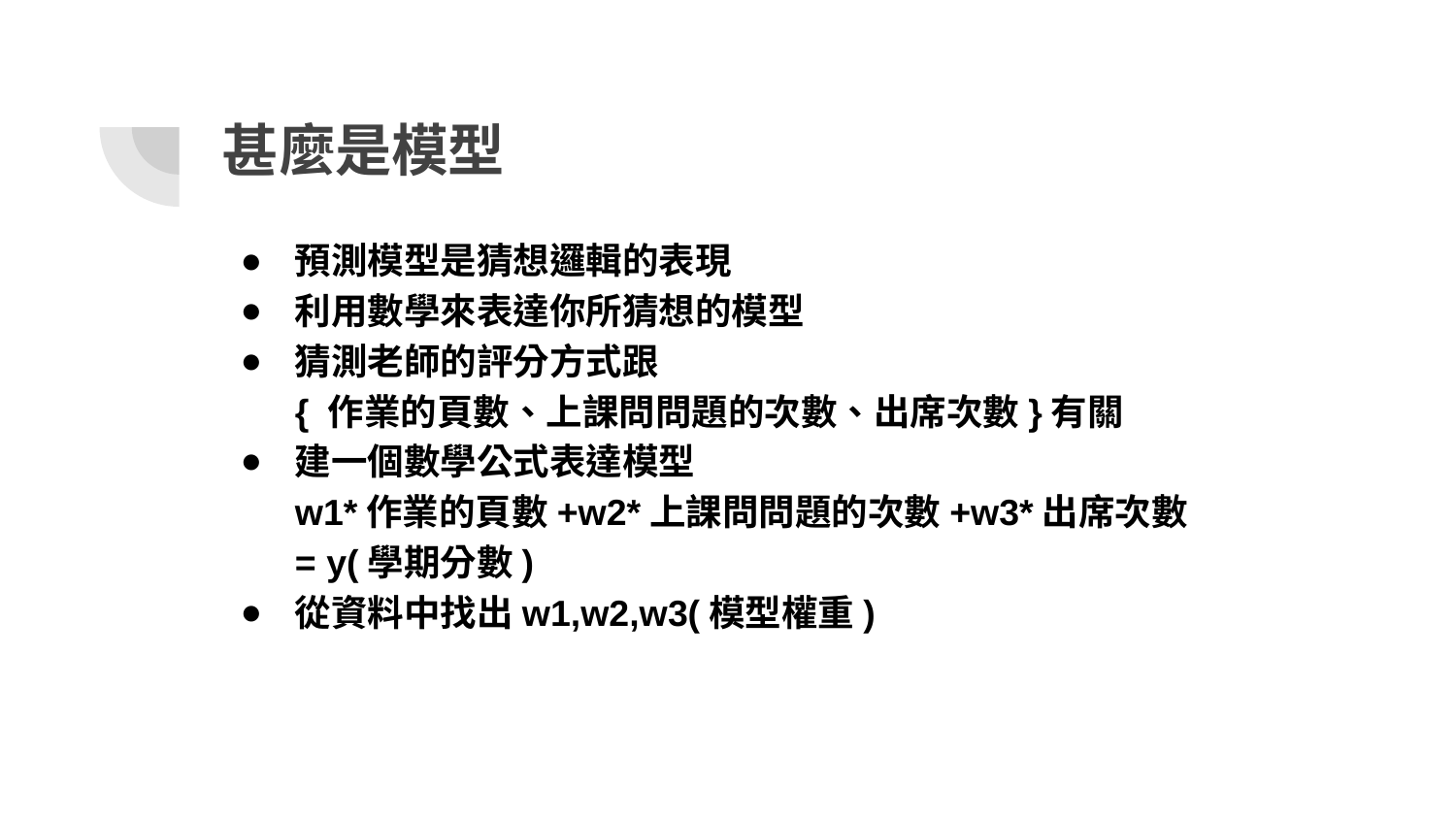

# 甚麼是模型
預測模型是猜想邏輯的表現
利用數學來表達你所猜想的模型
猜測老師的評分方式跟
{ 作業的頁數、上課問問題的次數、出席次數}有關
建一個數學公式表達模型
w1*作業的頁數+w2*上課問問題的次數+w3*出席次數
= y(學期分數)
從資料中找出w1,w2,w3(模型權重)